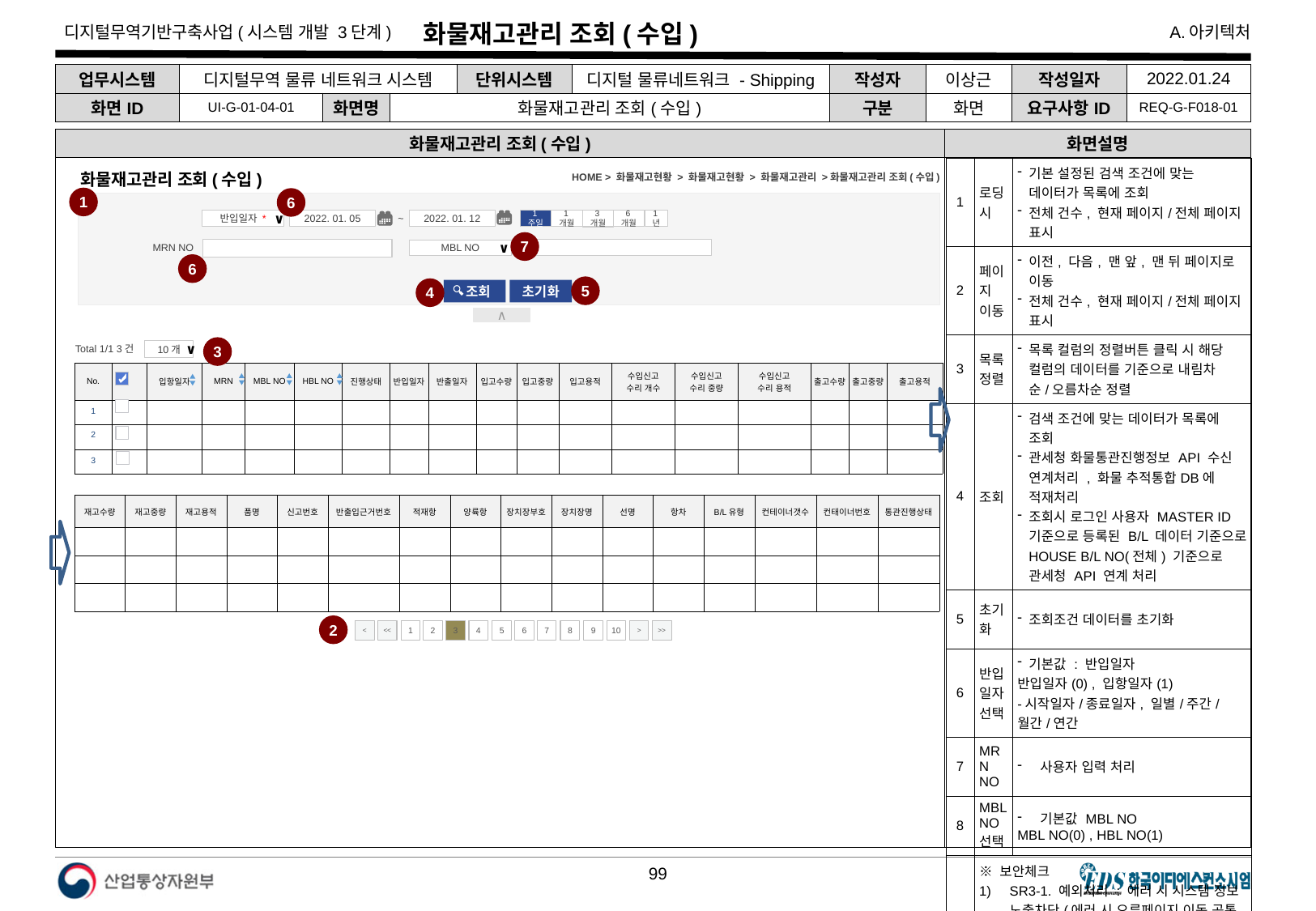

# 화물재고관리 조회(수입)
| 업무시스템 | 디지털무역 물류 네트워크 시스템 |  |  | 단위시스템 | 디지털 물류네트워크 - Shipping | 작성자 | 이상근 | 작성일자 | 2022.01.24 |
| --- | --- | --- | --- | --- | --- | --- | --- | --- | --- |
| 화면ID | UI-G-01-04-01 | 화면명 | 화물재고관리 조회(수입) |  |  | 구분 | 화면 | 요구사항ID | REQ-G-F018-01 |
화물재고관리 조회(수입)

화면설명

| 1 | 로딩 시 | 기본 설정된 검색 조건에 맞는 데이터가 목록에 조회 전체 건수, 현재 페이지/전체 페이지 표시 |
| --- | --- | --- |
| 2 | 페이지 이동 | 이전, 다음, 맨 앞, 맨 뒤 페이지로 이동 전체 건수, 현재 페이지/전체 페이지 표시 |
| 3 | 목록정렬 | 목록 컬럼의 정렬버튼 클릭 시 해당 컬럼의 데이터를 기준으로 내림차순/오름차순 정렬 |
| 4 | 조회 | 검색 조건에 맞는 데이터가 목록에 조회 관세청 화물통관진행정보 API 수신 연계처리 , 화물 추적통합DB에 적재처리 조회시 로그인 사용자 MASTER ID 기준으로 등록된 B/L 데이터 기준으로 HOUSE B/L NO(전체) 기준으로 관세청 API 연계 처리 |
| 5 | 초기화 | 조회조건 데이터를 초기화 |
| 6 | 반입일자 선택 | 기본값 : 반입일자 반입일자(0) , 입항일자(1) -시작일자/종료일자, 일별/주간/월간/연간 |
| 7 | MRN NO | 사용자 입력 처리 |
| 8 | MBL NO 선택 | 기본값 MBL NO MBL NO(0) , HBL NO(1) |
|  | ※ 보안체크 SR3-1. 예외처리 : 에러 시 시스템 정보 노출차단(에러 시 오류페이지 이동 공통 적용) |  |
HOME > 화물재고현황 > 화물재고현황 > 화물재고관리 >화물재고관리 조회(수입)
화물재고관리 조회(수입)
1
6

1주일
2022. 01. 05
~
2022. 01. 12

1년
1개월
6개월
3개월
반입일자 *
∨
7
MRN NO

MBL NO
∨
6
5
4
 조회

초기화
∧
3
Total 1/1 3건
10개
∨
| No. |  | 입항일자 | MRN | MBL NO | HBL NO | 진행상태 | 반입일자 | 반출일자 | 입고수량 | 입고중량 | 입고용적 | 수입신고 수리 개수 | 수입신고 수리 중량 | 수입신고 수리 용적 | 출고수량 | 출고중량 | 출고용적 |
| --- | --- | --- | --- | --- | --- | --- | --- | --- | --- | --- | --- | --- | --- | --- | --- | --- | --- |
| 1 |  |  |  |  |  |  |  |  |  |  |  |  |  |  |  |  |  |
| 2 |  |  |  |  |  |  |  |  |  |  |  |  |  |  |  |  |  |
| 3 |  |  |  |  |  |  |  |  |  |  |  |  |  |  |  |  |  |

| 재고수량 | 재고중량 | 재고용적 | 품명 | 신고번호 | 반출입근거번호 | 적재항 | 양륙항 | 장치장부호 | 장치장명 | 선명 | 항차 | B/L유형 | 컨테이너갯수 | 컨태이너번호 | 통관진행상태 |
| --- | --- | --- | --- | --- | --- | --- | --- | --- | --- | --- | --- | --- | --- | --- | --- |
|  |  |  |  |  |  |  |  |  |  |  |  |  |  |  |  |
|  |  |  |  |  |  |  |  |  |  |  |  |  |  |  |  |
|  |  |  |  |  |  |  |  |  |  |  |  |  |  |  |  |

2
<
<<
1
2
3
4
5
6
7
8
9
10
>
>>